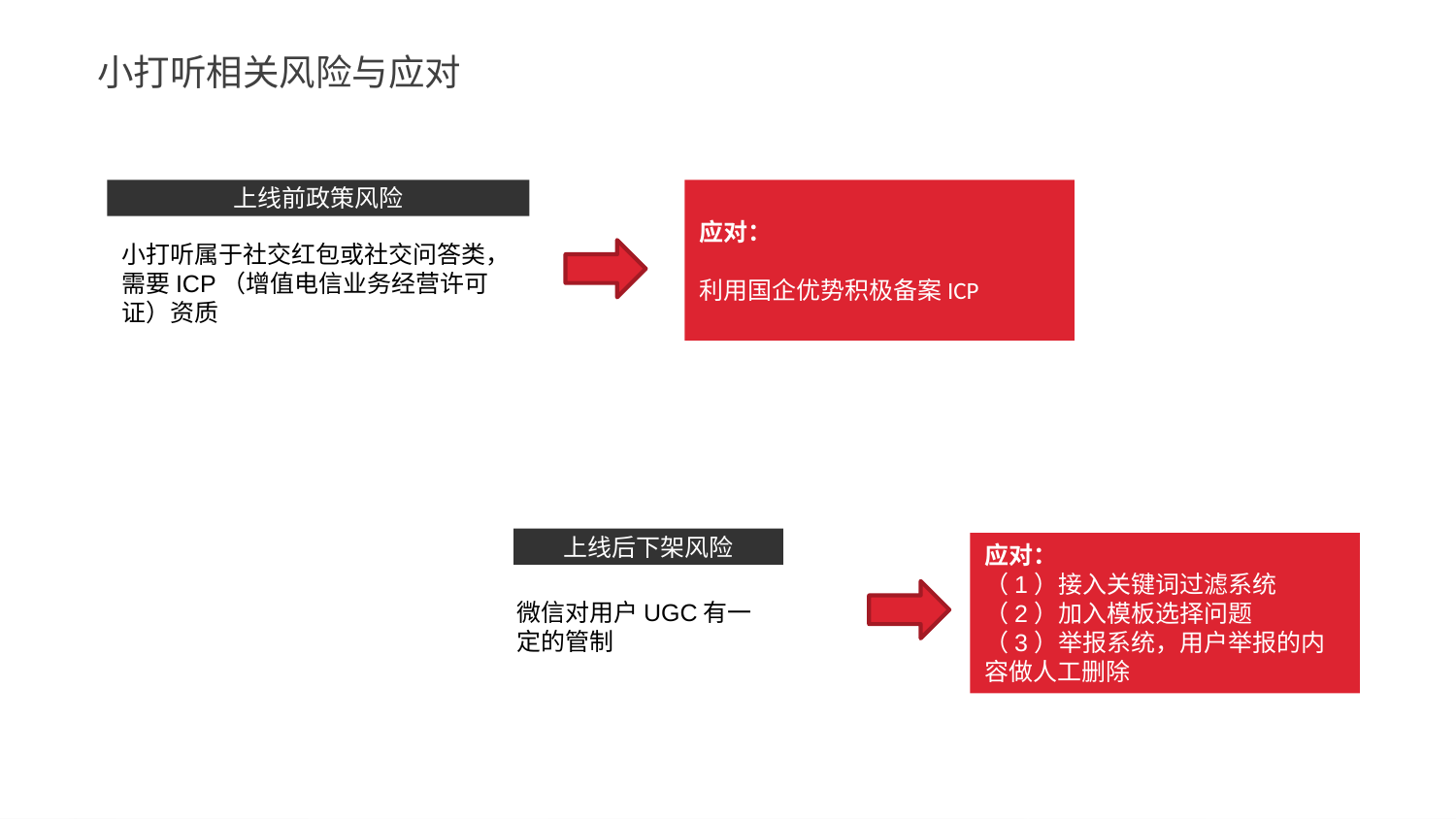

小打听相关风险与应对
应对：

利用国企优势积极备案ICP
上线前政策风险
小打听属于社交红包或社交问答类，需要ICP（增值电信业务经营许可证）资质

上线后下架风险
应对：
（1）接入关键词过滤系统
（2）加入模板选择问题
（3）举报系统，用户举报的内容做人工删除

微信对用户UGC有一定的管制